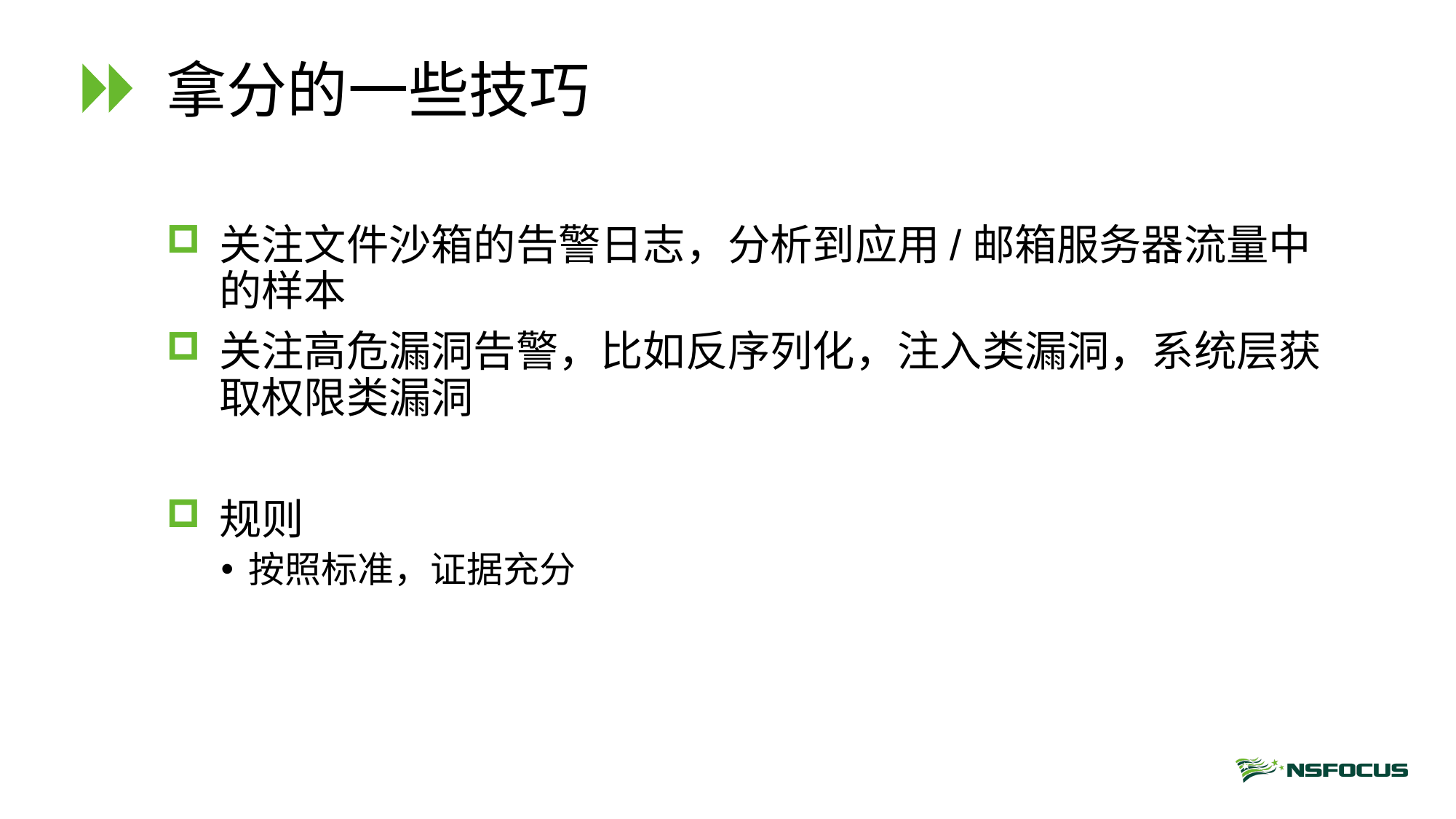

# 拿分的一些技巧
关注文件沙箱的告警日志，分析到应用/邮箱服务器流量中的样本
关注高危漏洞告警，比如反序列化，注入类漏洞，系统层获取权限类漏洞

规则
按照标准，证据充分